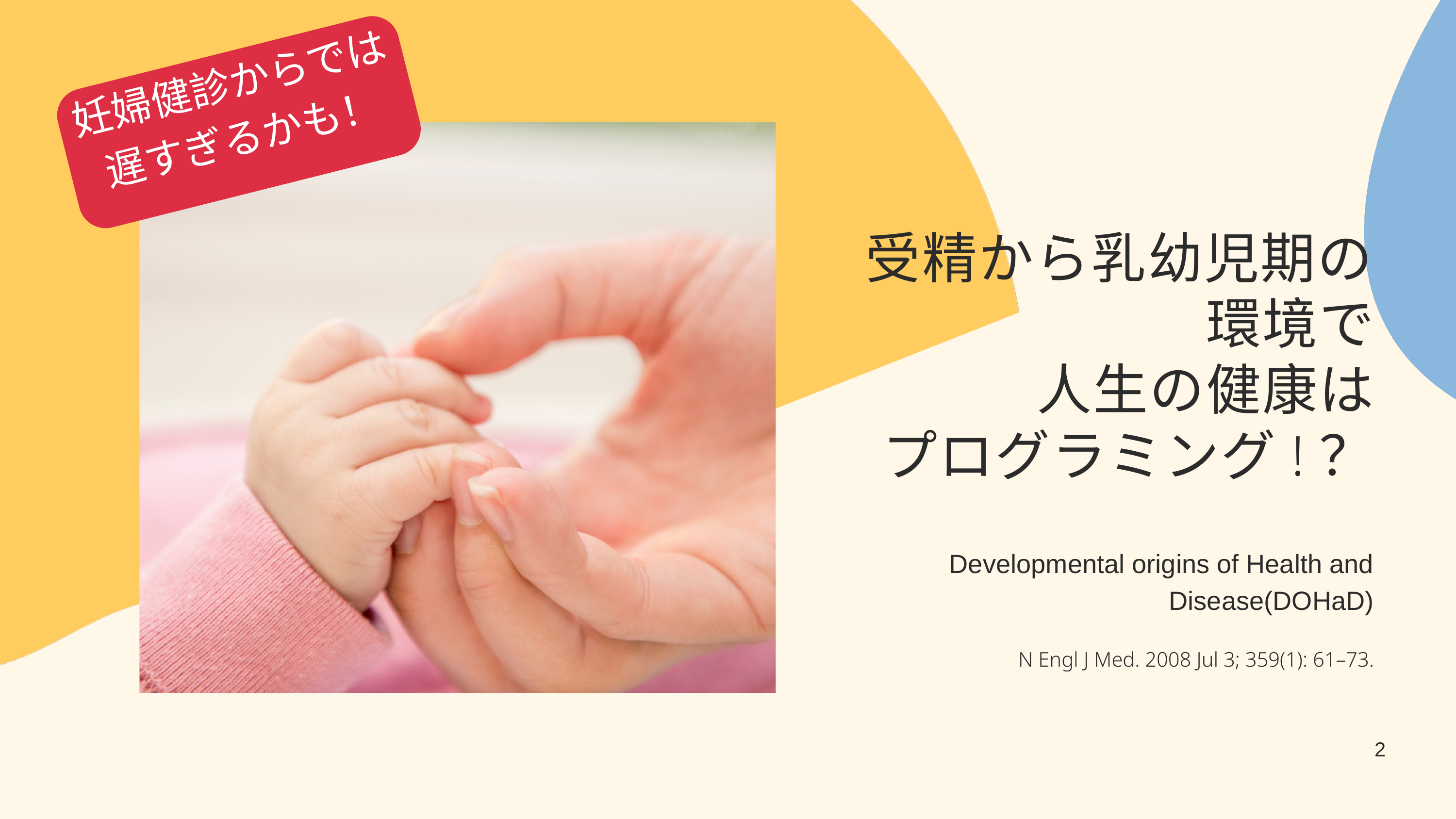

妊婦健診からでは遅すぎるかも！

受精から乳幼児期の環境で
人生の健康は
プログラミング!？
Developmental origins of Health and Disease(DOHaD)
N Engl J Med. 2008 Jul 3; 359(1): 61–73.
2